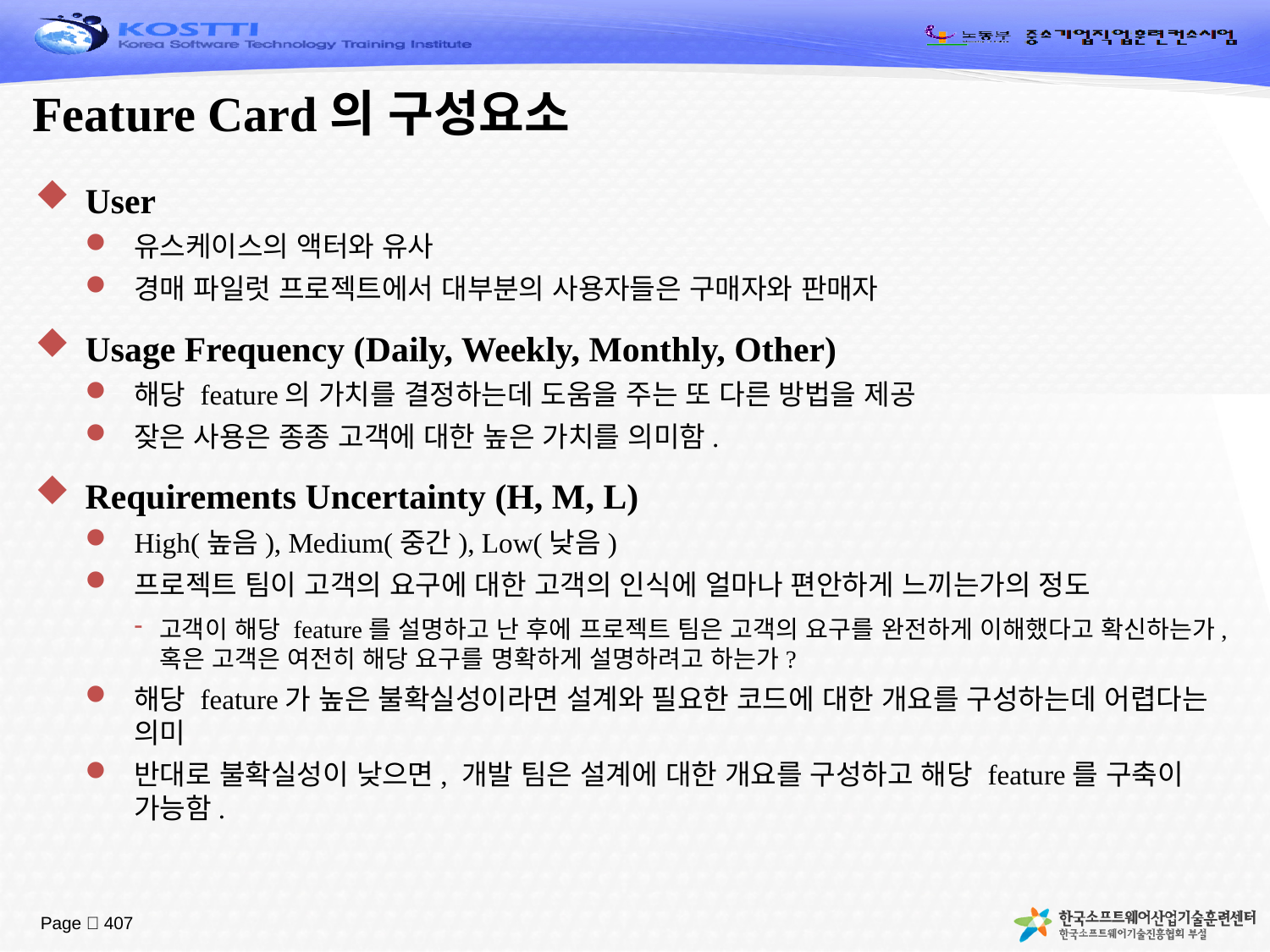

# Feature Card의 구성요소
User
유스케이스의 액터와 유사
경매 파일럿 프로젝트에서 대부분의 사용자들은 구매자와 판매자
Usage Frequency (Daily, Weekly, Monthly, Other)
해당 feature의 가치를 결정하는데 도움을 주는 또 다른 방법을 제공
잦은 사용은 종종 고객에 대한 높은 가치를 의미함.
Requirements Uncertainty (H, M, L)
High(높음), Medium(중간), Low(낮음)
프로젝트 팀이 고객의 요구에 대한 고객의 인식에 얼마나 편안하게 느끼는가의 정도
고객이 해당 feature를 설명하고 난 후에 프로젝트 팀은 고객의 요구를 완전하게 이해했다고 확신하는가, 혹은 고객은 여전히 해당 요구를 명확하게 설명하려고 하는가?
해당 feature가 높은 불확실성이라면 설계와 필요한 코드에 대한 개요를 구성하는데 어렵다는 의미
반대로 불확실성이 낮으면, 개발 팀은 설계에 대한 개요를 구성하고 해당 feature를 구축이 가능함.